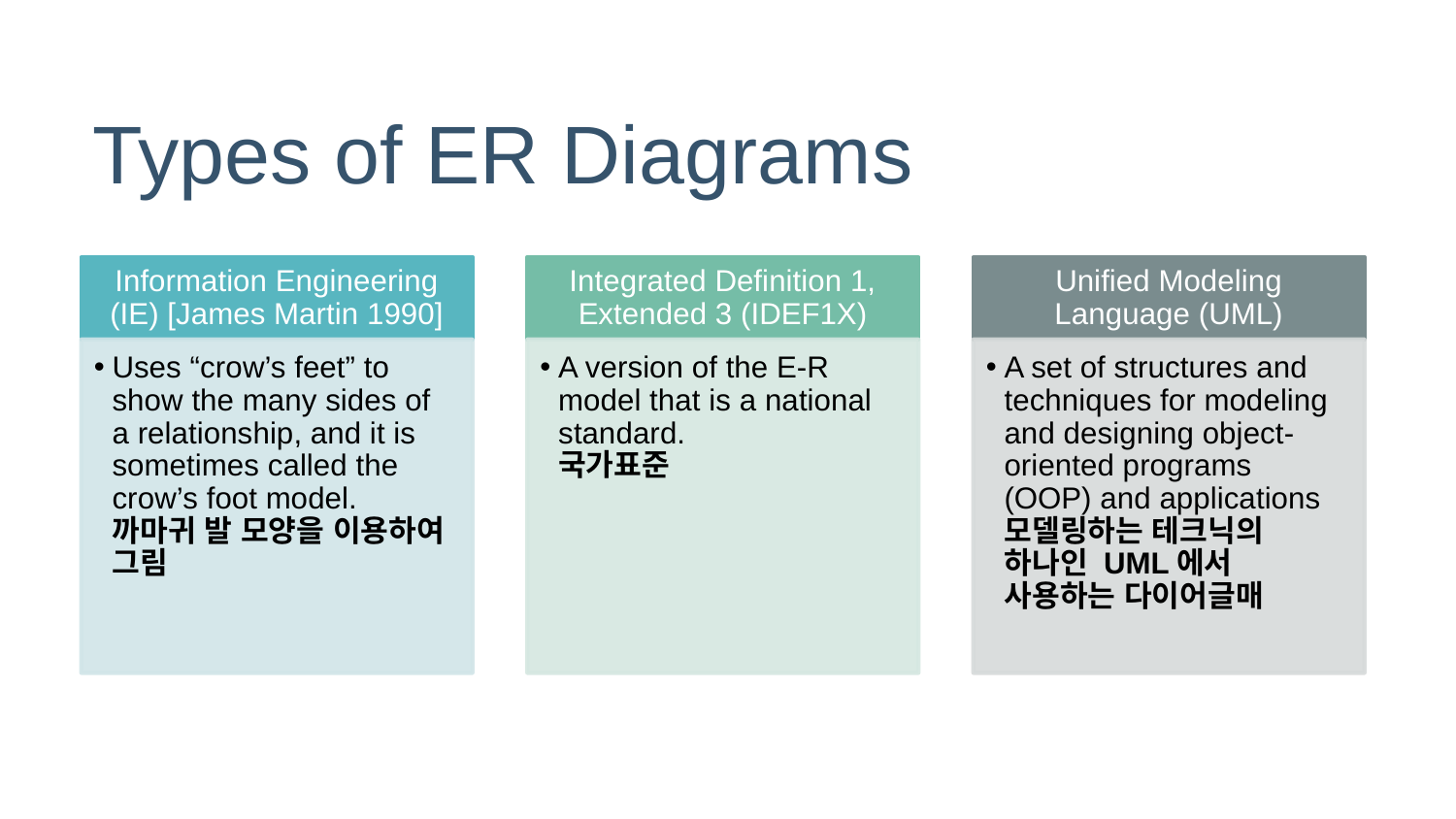

# Types of ER Diagrams
Information Engineering (IE) [James Martin 1990]
Uses “crow’s feet” to show the many sides of a relationship, and it is sometimes called the crow’s foot model.
까마귀 발 모양을 이용하여 그림
Integrated Definition 1, Extended 3 (IDEF1X)
A version of the E-R model that is a national standard.
국가표준
Unified Modeling Language (UML)
A set of structures and techniques for modeling and designing object-oriented programs (OOP) and applications
모델링하는 테크닉의 하나인 UML에서 사용하는 다이어글매